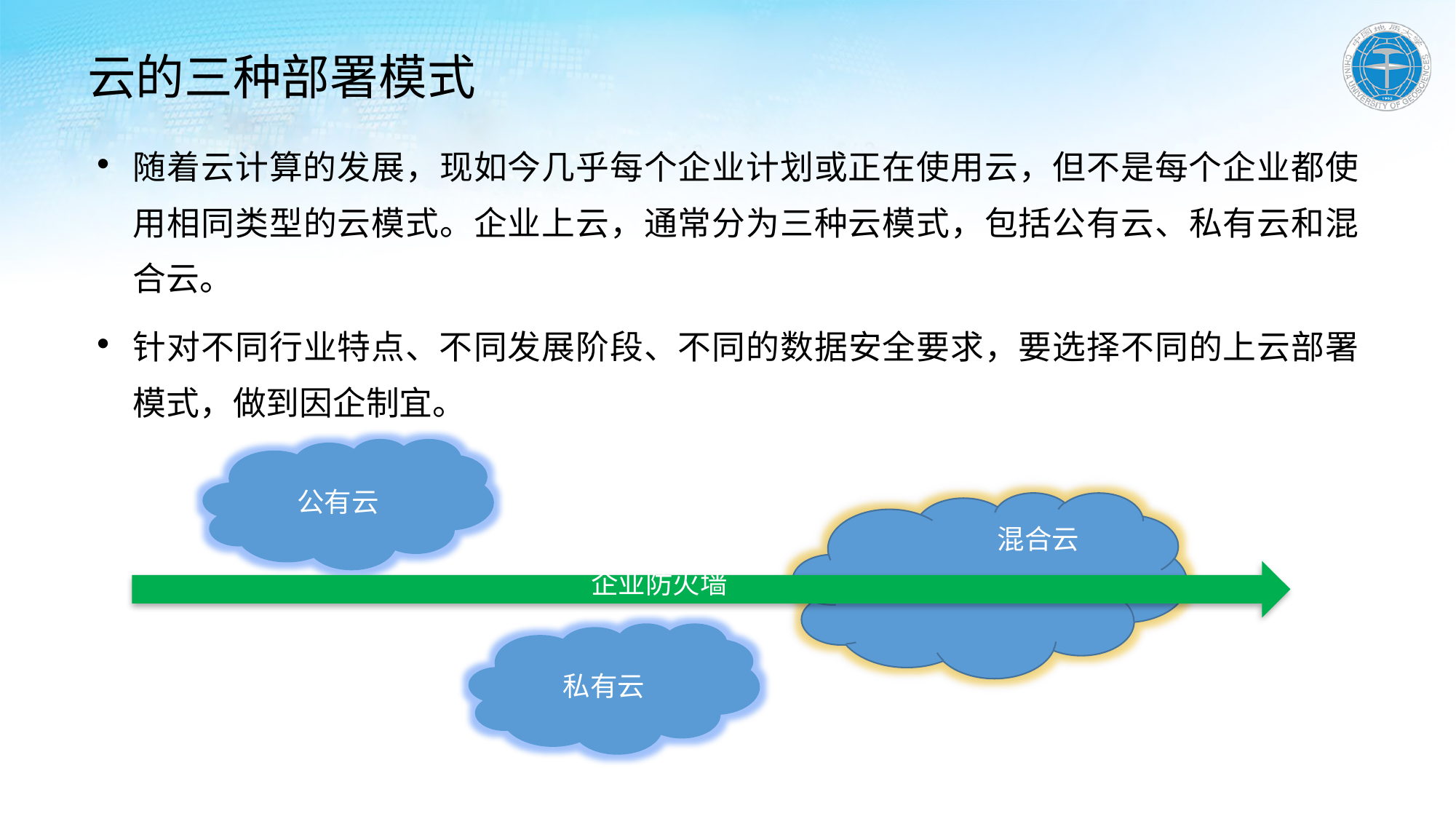

# 云的三种部署模式
随着云计算的发展，现如今几乎每个企业计划或正在使用云，但不是每个企业都使用相同类型的云模式。企业上云，通常分为三种云模式，包括公有云、私有云和混合云。
针对不同行业特点、不同发展阶段、不同的数据安全要求，要选择不同的上云部署模式，做到因企制宜。
公有云

混合云

企业防火墙
私有云